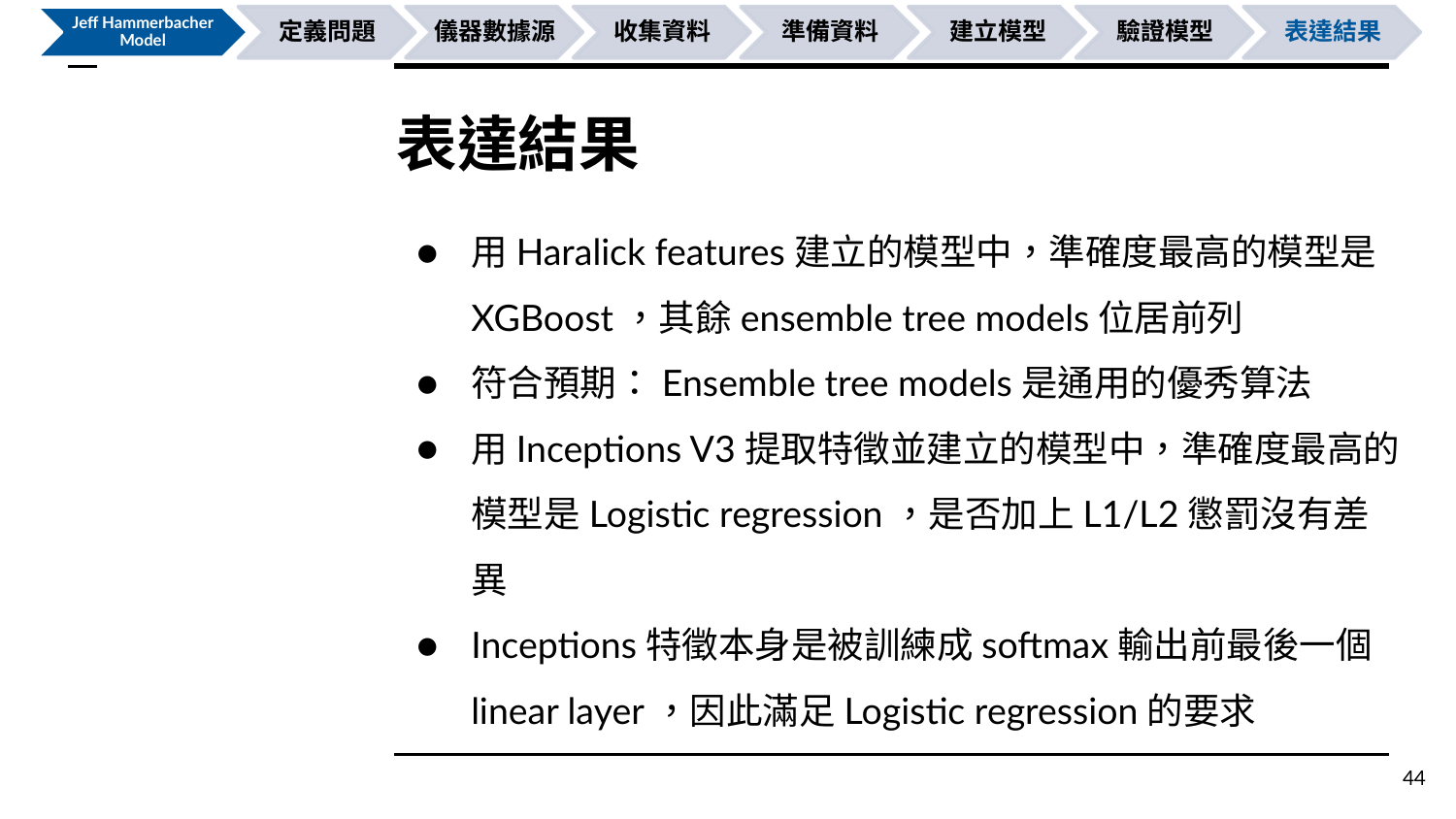

Jeff Hammerbacher Model
定義問題
儀器數據源
收集資料
準備資料
建立模型
驗證模型
表達結果
# 表達結果
用Haralick features建立的模型中，準確度最高的模型是XGBoost，其餘ensemble tree models位居前列
符合預期：Ensemble tree models是通用的優秀算法
用Inceptions V3提取特徵並建立的模型中，準確度最高的模型是Logistic regression，是否加上L1/L2懲罰沒有差異
Inceptions特徵本身是被訓練成softmax輸出前最後一個linear layer，因此滿足Logistic regression的要求

44